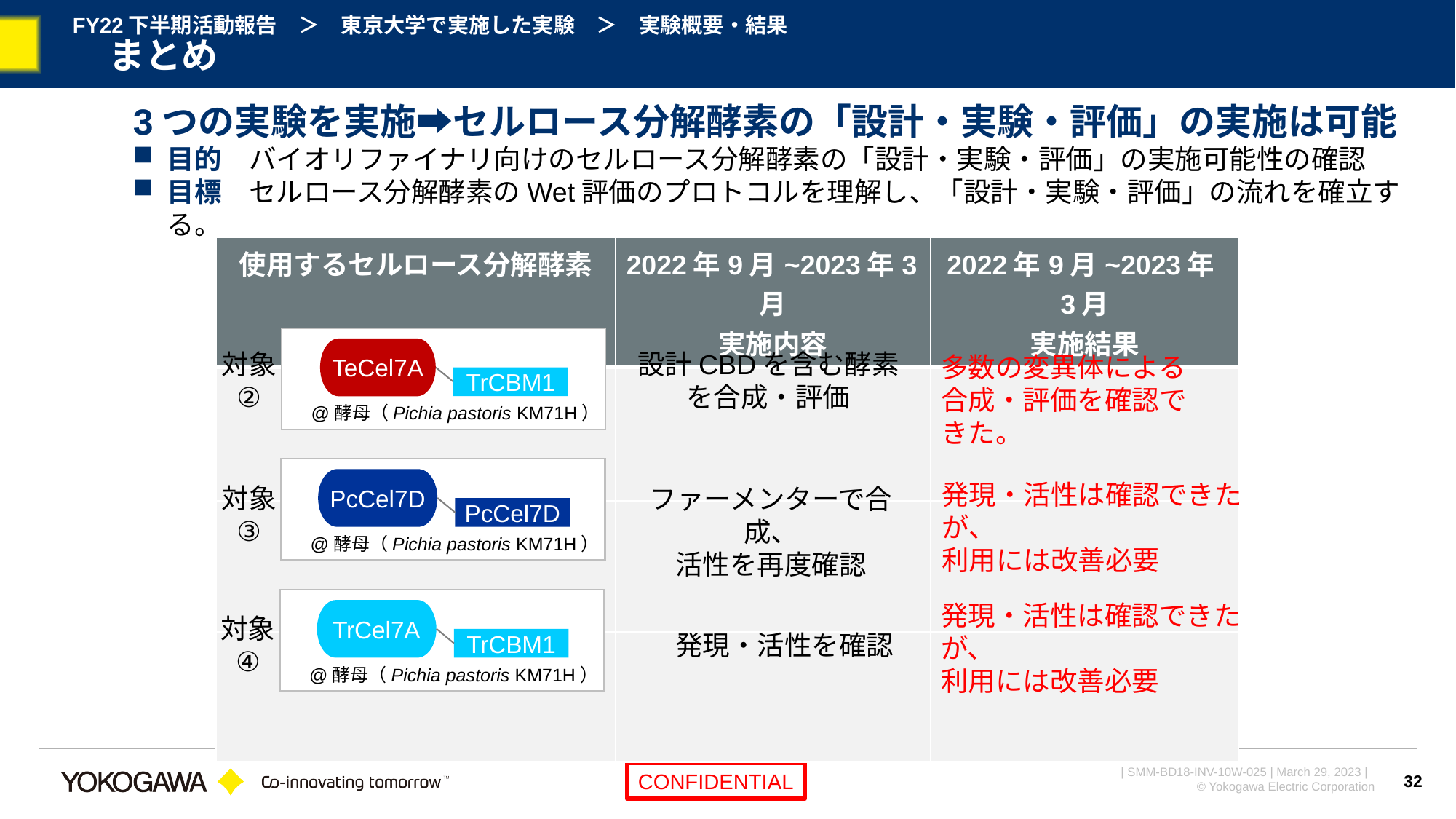

# FY22下半期活動報告　＞　東京大学で実施した実験　＞　実験概要・結果 　まとめ
3つの実験を実施➡セルロース分解酵素の「設計・実験・評価」の実施は可能
目的　バイオリファイナリ向けのセルロース分解酵素の「設計・実験・評価」の実施可能性の確認
目標　セルロース分解酵素のWet評価のプロトコルを理解し、「設計・実験・評価」の流れを確立する。
| 使用するセルロース分解酵素 | 2022年9月~2023年3月 実施内容 | 2022年9月~2023年3月 実施結果 |
| --- | --- | --- |
|  |  |  |
|  |  |  |
|  |  |  |

@酵母（Pichia pastoris KM71H）
TeCel7A
TrCBM1
対象
②
設計CBDを含む酵素を合成・評価
多数の変異体による
合成・評価を確認できた。

PcCel7D
PcCel7D
対象
③
@酵母（Pichia pastoris KM71H）
発現・活性は確認できたが、
利用には改善必要
ファーメンターで合成、
活性を再度確認

TrCel7A
TrCBM1
対象
④
@酵母（Pichia pastoris KM71H）
発現・活性は確認できたが、
利用には改善必要
発現・活性を確認
32